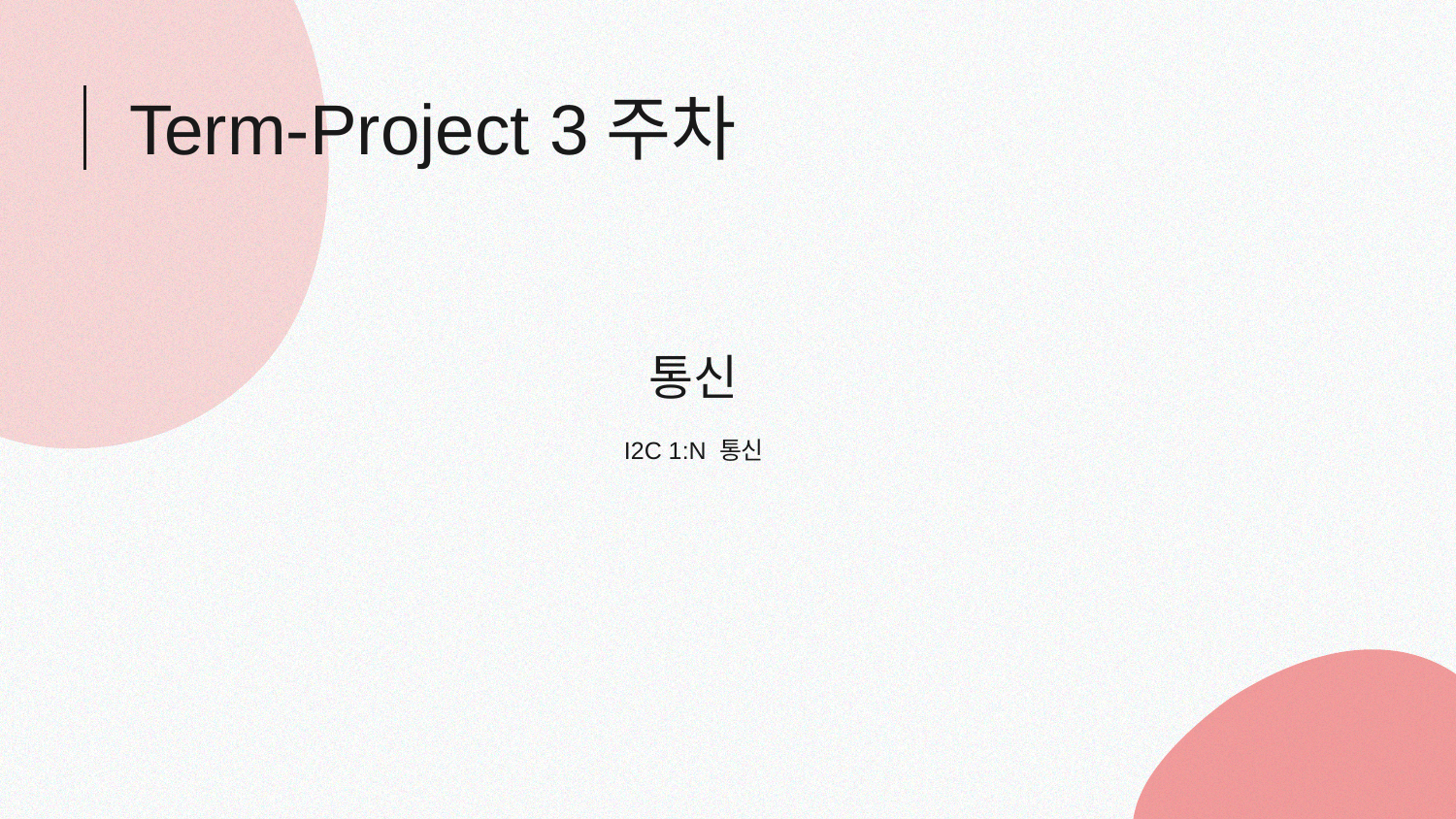

Term-Project 3주차
# 통신
I2C 1:N 통신